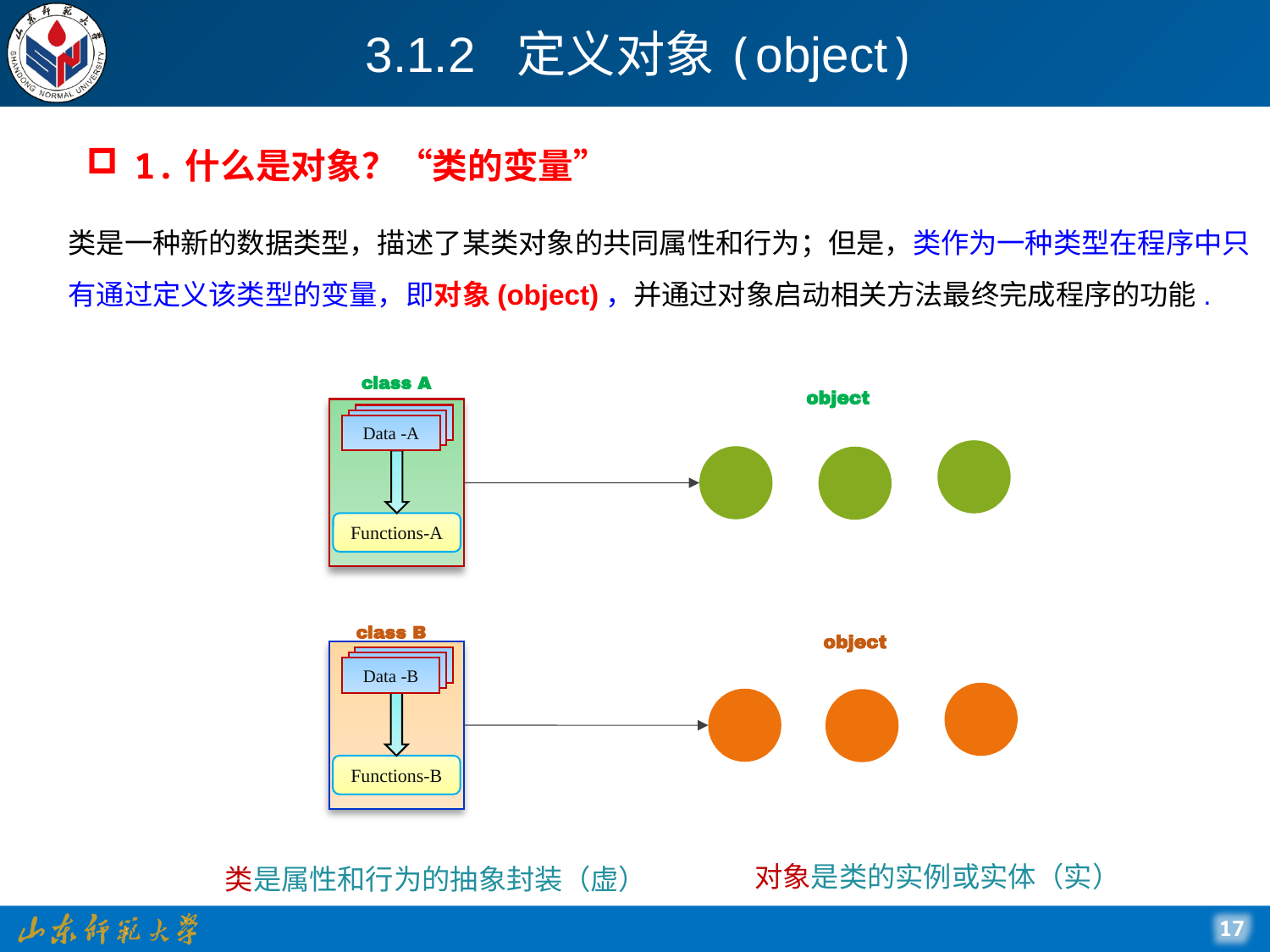

# 3.1.2 定义对象(object)
1.什么是对象？“类的变量”
类是一种新的数据类型，描述了某类对象的共同属性和行为；但是，类作为一种类型在程序中只有通过定义该类型的变量，即对象(object)，并通过对象启动相关方法最终完成程序的功能.
class A

Data -A
Data -A
Data -A

Functions-A
object

class B

Data -A
Data -A
Data -B

Functions-B
object

对象是类的实例或实体（实）
类是属性和行为的抽象封装（虚）